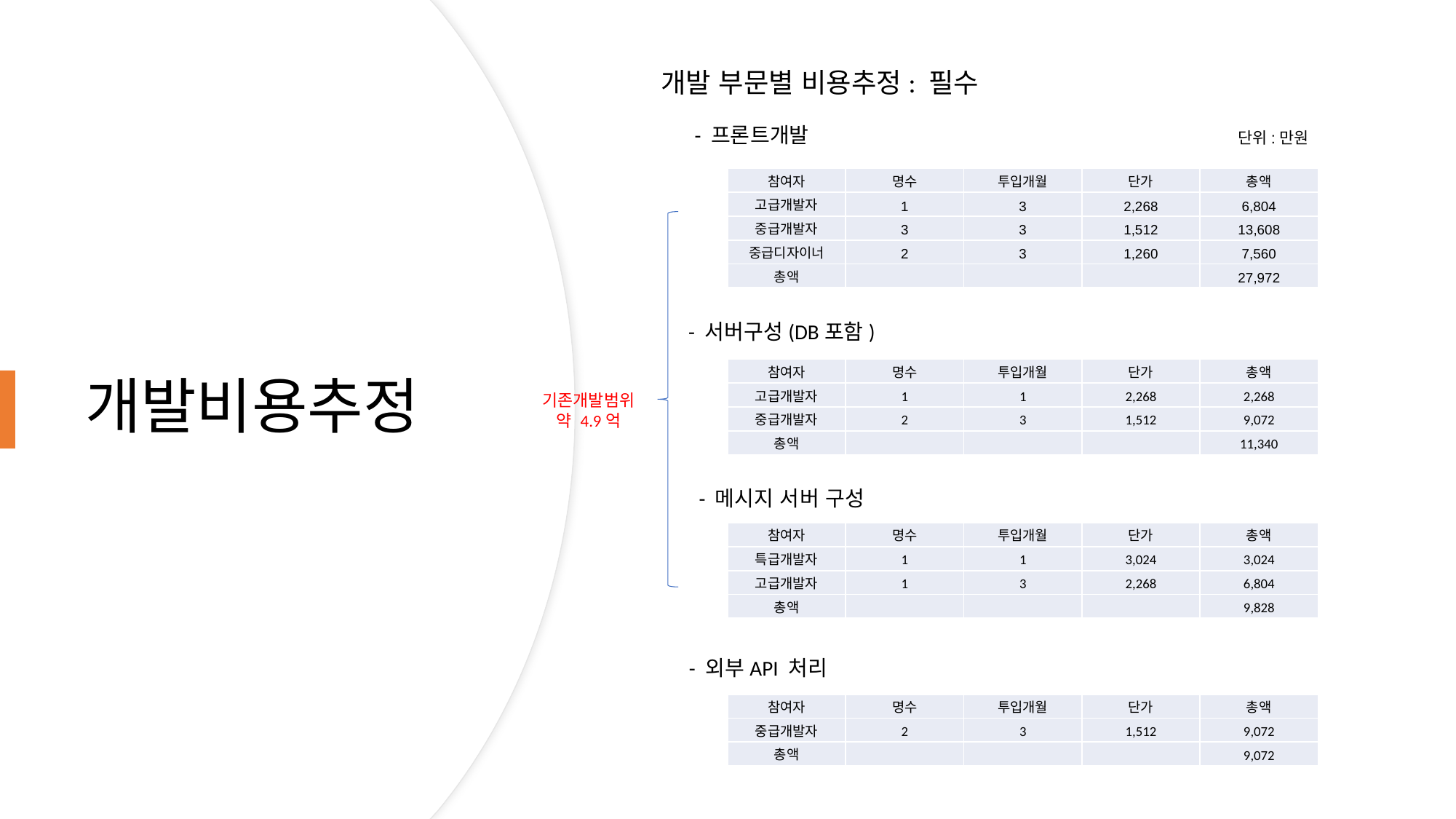

개발 부문별 비용추정: 필수
- 프론트개발
단위:만원
# 개발비용추정
| 참여자 | 명수 | 투입개월 | 단가 | 총액 |
| --- | --- | --- | --- | --- |
| 고급개발자 | 1 | 3 | 2,268 | 6,804 |
| 중급개발자 | 3 | 3 | 1,512 | 13,608 |
| 중급디자이너 | 2 | 3 | 1,260 | 7,560 |
| 총액 |  |  |  | 27,972 |

- 서버구성(DB포함)
| 참여자 | 명수 | 투입개월 | 단가 | 총액 |
| --- | --- | --- | --- | --- |
| 고급개발자 | 1 | 1 | 2,268 | 2,268 |
| 중급개발자 | 2 | 3 | 1,512 | 9,072 |
| 총액 |  |  |  | 11,340 |

기존개발범위
약 4.9억
- 메시지 서버 구성
| 참여자 | 명수 | 투입개월 | 단가 | 총액 |
| --- | --- | --- | --- | --- |
| 특급개발자 | 1 | 1 | 3,024 | 3,024 |
| 고급개발자 | 1 | 3 | 2,268 | 6,804 |
| 총액 |  |  |  | 9,828 |
- 외부API 처리
| 참여자 | 명수 | 투입개월 | 단가 | 총액 |
| --- | --- | --- | --- | --- |
| 중급개발자 | 2 | 3 | 1,512 | 9,072 |
| 총액 |  |  |  | 9,072 |